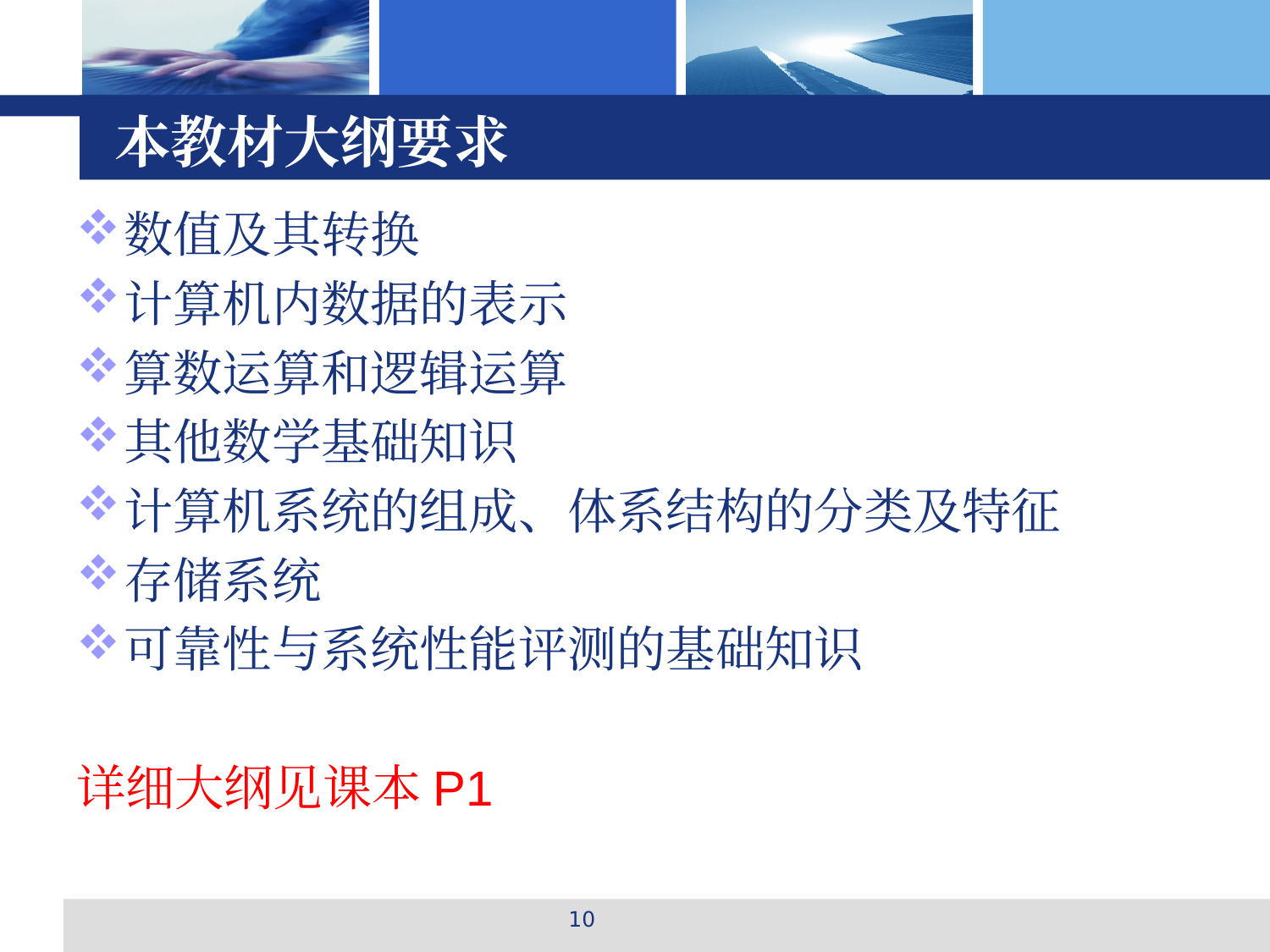

# 本教材大纲要求
数值及其转换
计算机内数据的表示
算数运算和逻辑运算
其他数学基础知识
计算机系统的组成、体系结构的分类及特征
存储系统
可靠性与系统性能评测的基础知识

详细大纲见课本P1
10